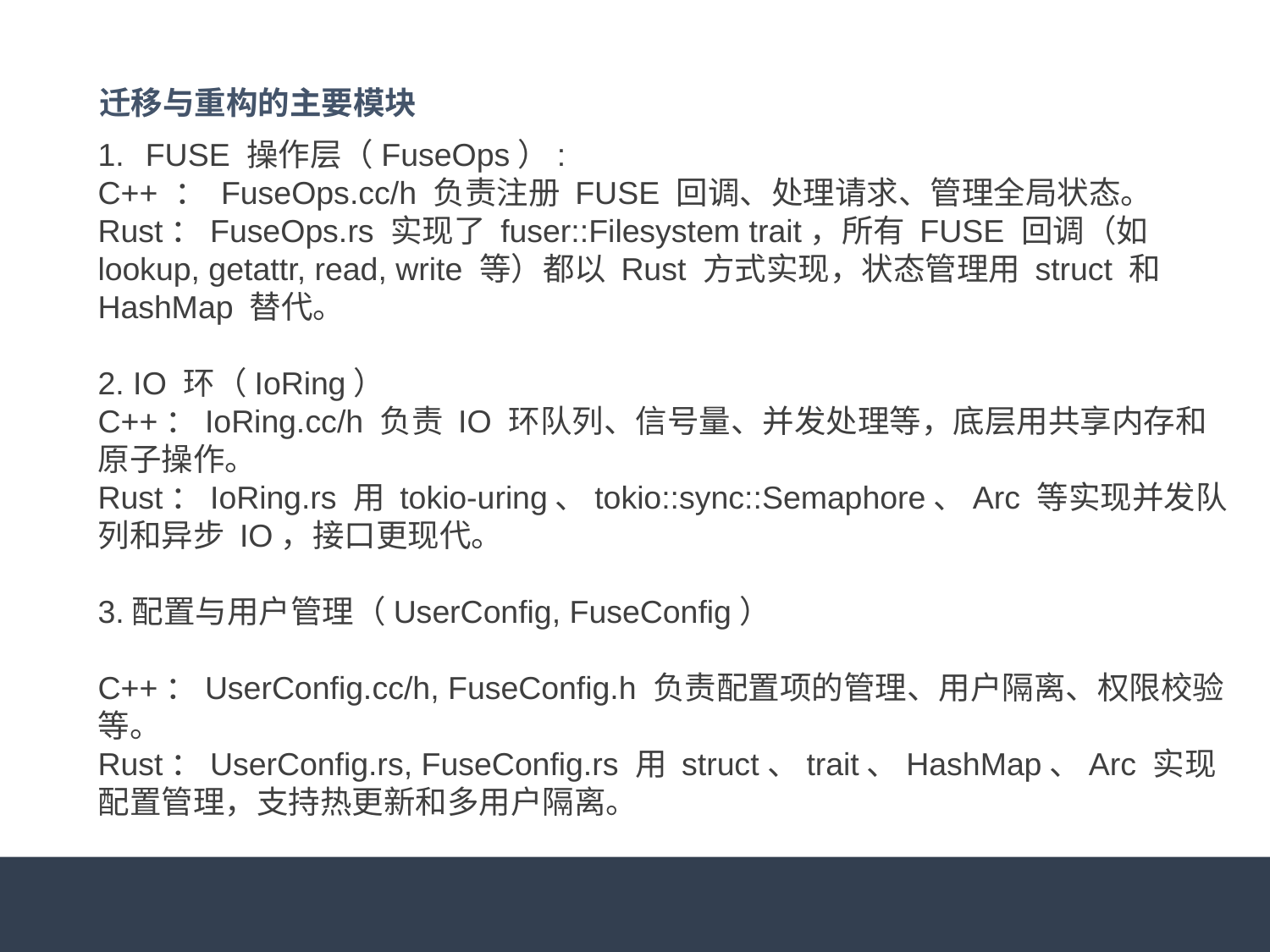

迁移与重构的主要模块
FUSE 操作层（FuseOps）:
C++ ： FuseOps.cc/h 负责注册 FUSE 回调、处理请求、管理全局状态。
Rust：FuseOps.rs 实现了 fuser::Filesystem trait，所有 FUSE 回调（如 lookup, getattr, read, write 等）都以 Rust 方式实现，状态管理用 struct 和 HashMap 替代。

2. IO 环（IoRing）
C++：IoRing.cc/h 负责 IO 环队列、信号量、并发处理等，底层用共享内存和原子操作。
Rust：IoRing.rs 用 tokio-uring、tokio::sync::Semaphore、Arc 等实现并发队列和异步 IO，接口更现代。

3.配置与用户管理（UserConfig, FuseConfig）
C++：UserConfig.cc/h, FuseConfig.h 负责配置项的管理、用户隔离、权限校验等。
Rust：UserConfig.rs, FuseConfig.rs 用 struct、trait、HashMap、Arc 实现配置管理，支持热更新和多用户隔离。

#